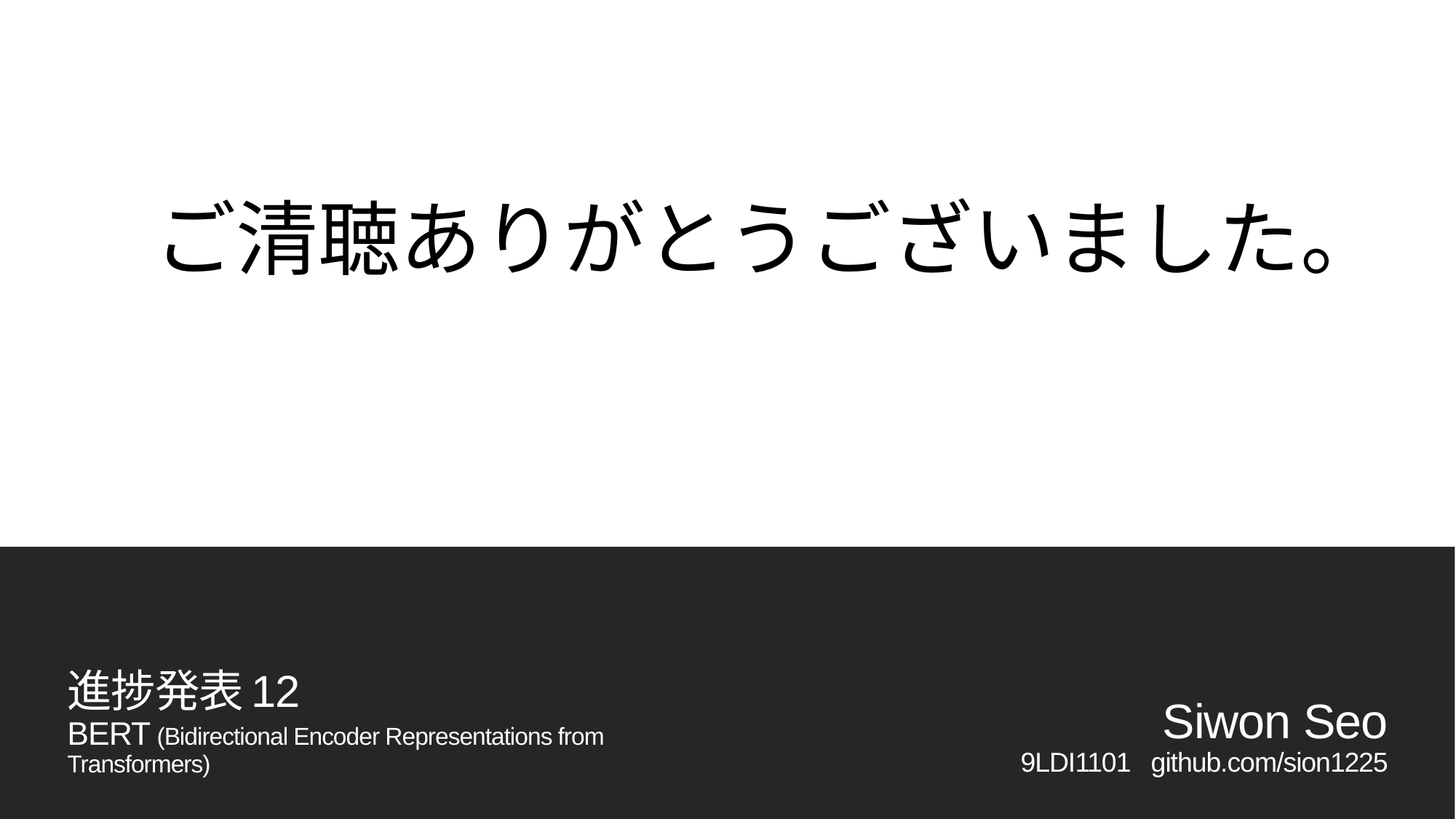

ご清聴ありがとうございました。
進捗発表12
BERT (Bidirectional Encoder Representations from Transformers)
Siwon Seo
9LDI1101   github.com/sion1225